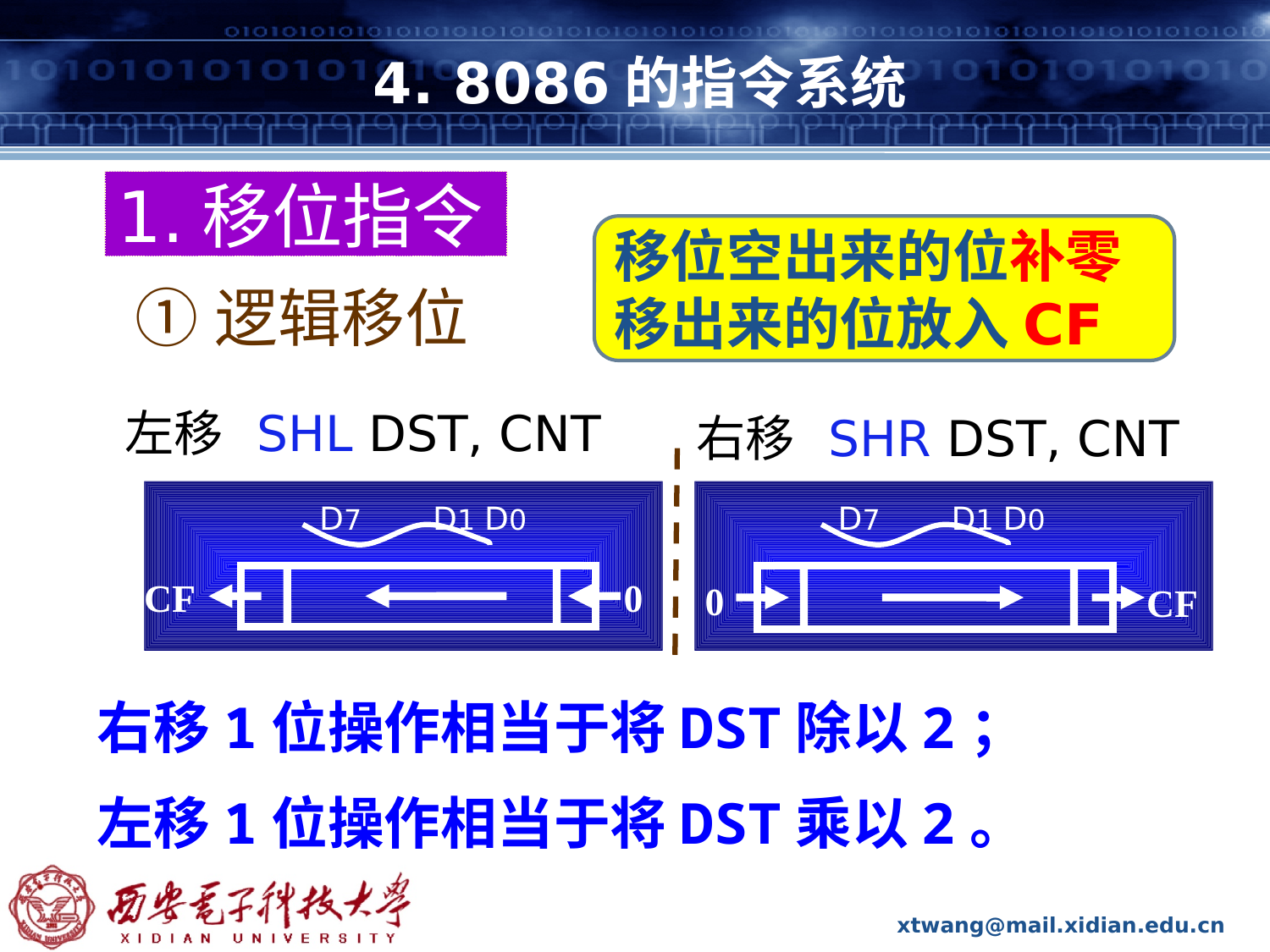

# 4. 8086的指令系统
1.移位指令
移位空出来的位补零
移出来的位放入CF
①逻辑移位
左移  SHL DST, CNT
右移  SHR DST, CNT

D7       D1 D0

CF
0

D7       D1 D0

0
CF

右移1位操作相当于将DST除以2；
左移1位操作相当于将DST乘以2。